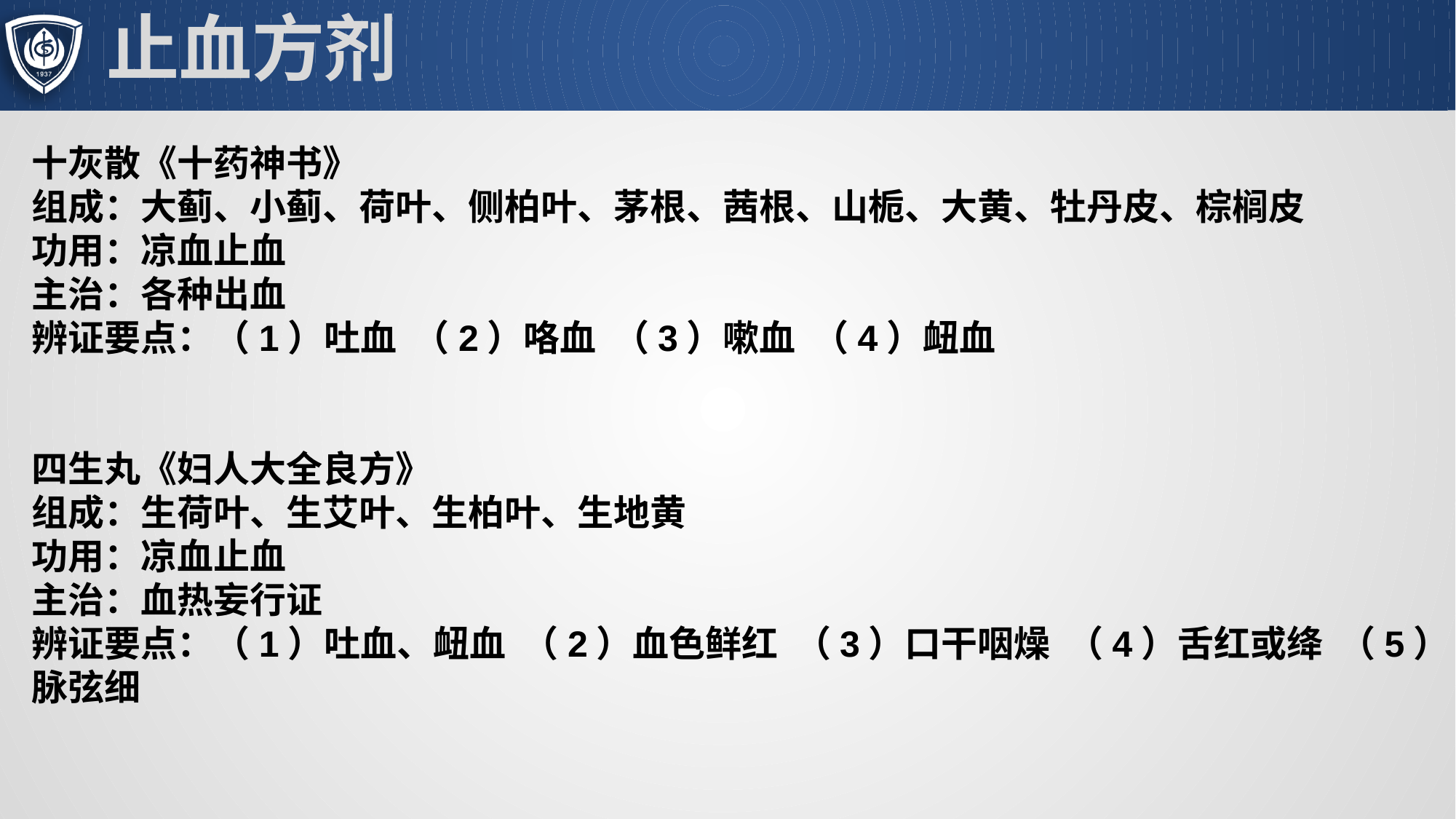

# 止血方剂
十灰散《十药神书》
组成：大蓟、小蓟、荷叶、侧柏叶、茅根、茜根、山栀、大黄、牡丹皮、棕榈皮
功用：凉血止血
主治：各种出血
辨证要点：（1）吐血  （2）咯血  （3）嗽血  （4）衄血

四生丸《妇人大全良方》
组成：生荷叶、生艾叶、生柏叶、生地黄
功用：凉血止血
主治：血热妄行证
辨证要点：（1）吐血、衄血  （2）血色鲜红  （3）口干咽燥  （4）舌红或绛  （5）脉弦细